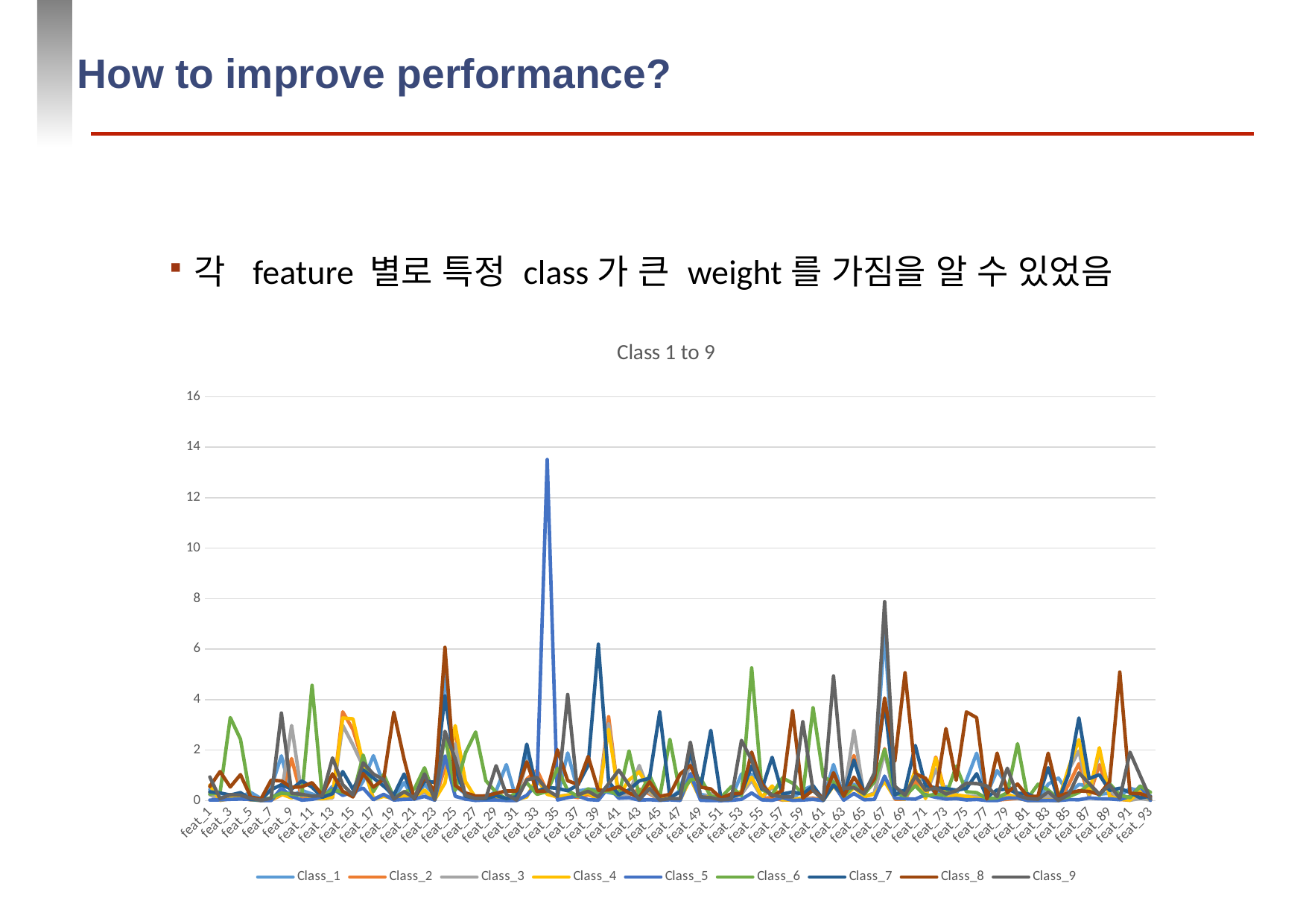

# How to improve performance?
각  feature 별로 특정 class가 큰 weight를 가짐을 알 수 있었음

### Chart: Class 1 to 9

| Category | Class_1 | Class_2 | Class_3 | Class_4 | Class_5 | Class_6 | Class_7 | Class_8 | Class_9 |
|---|---|---|---|---|---|---|---|---|---|
| feat_1 | 0.44167962674961125 | 0.33134846793201855 | 0.24162918540729642 | 0.6105536975102194 | 0.02446148229280759 | 0.26360099044923946 | 0.349771046143008 | 0.5581285444234406 | 0.9376387487386477 |
| feat_2 | 0.1290824261275272 | 0.015010544597444483 | 0.03123438280859571 | 0.013006317354143442 | 0.03176341730558598 | 0.31064732932437217 | 0.30644593166607964 | 1.1530009451795842 | 0.07971745711402627 |
| feat_3 | 0.16537065837221357 | 0.08578340156308151 | 0.09807596201899053 | 0.08992939427722038 | 0.05366922234392114 | 3.2901308807923604 | 0.2226135963367383 | 0.541351606805293 | 0.2391523713420787 |
| feat_4 | 0.15966822187662005 | 0.09397097134350575 | 0.10269865067466269 | 0.12040133779264213 | 0.0638919313618109 | 2.43155288291475 | 0.31877421627333574 | 1.030482041587902 | 0.21533804238143295 |
| feat_5 | 0.32711249351995864 | 0.03380473886614564 | 0.03885557221389306 | 0.05351170568561873 | 0.05074844833880979 | 0.053555005305978065 | 0.04896090172595984 | 0.1495746691871456 | 0.09364278506559033 |
| feat_6 | 0.08501814411612235 | 0.012777571020965143 | 0.0123688155922039 | 0.013006317354143442 | 0.0054764512595837905 | 0.024266006367173684 | 0.03768932722789716 | 0.06415406427221172 | 0.015741675075681135 |
| feat_7 | 0.5132192846034216 | 0.022081627589629095 | 0.03885557221389306 | 0.03307320698625047 | 0.0036509675063891942 | 0.11736823487796251 | 0.43395561817541395 | 0.8125 | 0.0932391523713421 |
| feat_8 | 1.7760497667185071 | 0.2249100607865029 | 0.2572463768115941 | 0.2567818654775177 | 0.4914202263599855 | 0.3005305978068625 | 0.6305036984853822 | 0.781663516068053 | 3.468819374369324 |
| feat_9 | 0.17729393468118199 | 1.6659223421411733 | 2.9760119940029983 | 0.11148272017837237 | 0.17050018254837537 | 0.25348425893172977 | 0.4582599506868616 | 0.5264650283553876 | 0.29263370332996985 |
| feat_10 | 0.40383618455158116 | 0.11735516685274779 | 0.21139430284857574 | 0.28205128205128205 | 0.020080321285140566 | 0.21499823134064386 | 0.7794998238816486 | 0.5499763705103969 | 0.25146316851664985 |
| feat_11 | 0.2664593053395543 | 0.13763801017243524 | 0.17578710644677664 | 0.10219249349684134 | 0.0511135450894487 | 4.566890696851786 | 0.5336386051426557 | 0.7111294896030248 | 0.1782038345105954 |
| feat_12 | 0.11249351995852773 | 0.09620394491998512 | 0.08308345827086457 | 0.07506503158677073 | 0.14311792625045638 | 0.16660771135479308 | 0.13244100035223677 | 0.23511342155009454 | 0.19556004036326943 |
| feat_13 | 0.5707620528771384 | 0.11133854360501177 | 0.11531734132933531 | 0.14864362690449648 | 0.47791164658634533 | 0.43070392642377076 | 0.2761535752025361 | 1.0604914933837428 | 1.6924318869828459 |
| feat_14 | 0.3530326594090203 | 3.5169333829549685 | 2.9801349325337334 | 3.275733927907841 | 0.20810514786418405 | 0.3398655818889283 | 1.1521662557238461 | 0.37216446124763713 | 0.634510595358224 |
| feat_15 | 0.16277864178330742 | 2.815655625852871 | 2.211019490254872 | 3.238944630248978 | 0.3329682365826945 | 0.19717014503006722 | 0.45332863684395924 | 0.1486294896030246 | 0.22421796165489408 |
| feat_16 | 0.767236910316226 | 1.5136459496340404 | 1.355947026486757 | 1.4611668524712 | 0.49507119386637466 | 1.8033958259639193 | 1.2155688622754488 | 1.0708884688090738 | 1.4998990918264377 |
| feat_17 | 1.782270606531882 | 0.05836744820741843 | 0.07158920539730135 | 0.055741360089186176 | 0.03797006206644762 | 0.36236292889989397 | 0.8989080662205002 | 0.5380434782608696 | 1.053481331987891 |
| feat_18 | 0.6345256609642301 | 0.23346979282967376 | 0.2188905547226387 | 0.1690821256038647 | 0.24972617743702086 | 1.0424478245489923 | 0.5741458259950687 | 0.8543241965973536 | 0.8337033299697275 |
| feat_19 | 0.10057024364955938 | 0.03448703634784766 | 0.07921039480259873 | 0.09067261241174283 | 0.024826579043446508 | 0.13003183586841174 | 0.22437477985206059 | 3.5036625708884688 | 0.06296670030272454 |
| feat_20 | 0.7138413685847591 | 0.1245503039325146 | 0.19277861069465266 | 0.2062430323299889 | 0.051843738590726544 | 0.3431906614785992 | 1.0542444522719268 | 1.6472117202268433 | 0.35640766902119075 |
| feat_21 | 0.052358735095904614 | 0.17249720878302943 | 0.16204397801099454 | 0.1285767372723894 | 0.06316173786053306 | 0.4582950123806155 | 0.07678760126805213 | 0.08022211720226843 | 0.1112008072653885 |
| feat_22 | 0.6417833074131677 | 0.37309266840342387 | 0.3277111444277861 | 0.4228911185432924 | 0.1657539247900694 | 1.302865228157057 | 0.7724550898203593 | 0.9275756143667296 | 1.0577194752774972 |
| feat_23 | 0.22498703991705546 | 0.028594467187693835 | 0.07396301849075462 | 0.04087699739873654 | 0.017524644030668127 | 0.13837990802971345 | 0.7263120817189149 | 0.35432419659735354 | 0.031685166498486385 |
| feat_24 | 5.1503369621565565 | 1.302940081875698 | 1.6336831584207898 | 0.7004830917874394 | 1.7681635633442863 | 2.5532366466218606 | 4.145825995068686 | 6.072306238185254 | 2.7440968718466205 |
| feat_25 | 0.5894245723172628 | 2.7729810197246 | 2.2508745627186406 | 2.9710144927536226 | 0.17159547280029214 | 0.40084895649097985 | 1.2810848890454383 | 0.6039697542533082 | 1.6577194752774973 |
| feat_26 | 0.26075686884396065 | 0.055204068974072686 | 0.05034982508745627 | 0.7577108881456709 | 0.0638919313618109 | 1.8880792359391578 | 0.17541387812610076 | 0.30871928166351614 | 0.20887991927346114 |
| feat_27 | 0.08035251425609123 | 0.06971839722118847 | 0.10557221389305349 | 0.106280193236715 | 0.008032128514056224 | 2.719702865228157 | 0.095103909827404 | 0.1825378071833649 | 0.08375378405650856 |
| feat_28 | 0.10108864696734059 | 0.0377124426249845 | 0.03248375812093954 | 0.045336306205871424 | 0.030303030303030307 | 0.7910152104704635 | 0.07678760126805213 | 0.19068998109640833 | 0.10211907164480322 |
| feat_29 | 0.3841368584758943 | 0.05712690733159658 | 0.07483758120939533 | 0.06874767744332963 | 0.027017159547280033 | 0.32925362575168027 | 0.19866150052835505 | 0.2920604914933838 | 1.383249243188698 |
| feat_30 | 1.4287195438050804 | 0.023694330728197495 | 0.0399800099950025 | 0.02266815310293571 | 0.006936838262139469 | 0.07244428723027944 | 0.08594575554772807 | 0.38516068052930064 | 0.24924318869828463 |
| feat_31 | 0.023846552617936754 | 0.02338419550924203 | 0.04097951024487755 | 0.037160906726124134 | 0.0043811610076670325 | 0.32338167668906986 | 0.15357520253610432 | 0.38008034026465043 | 0.022805247225025246 |
| feat_32 | 1.9709694142042509 | 0.8541123930033495 | 1.578210894552724 | 0.147900408769974 | 0.2124863088718511 | 0.7083126989741777 | 2.2384642479746395 | 1.5343809073724008 | 0.817356205852674 |
| feat_33 | 0.3053395541731468 | 1.2068601910432948 | 0.8253373313343327 | 0.9018952062430325 | 0.6622855056589998 | 0.24945171559957555 | 0.3740753786544559 | 0.36129489603024584 | 0.9202825428859737 |
| feat_34 | 0.378952825298082 | 0.3552288797915892 | 0.3005997001499251 | 0.24934968413229291 | 13.510405257393211 | 0.3658295012380617 | 0.5248326875660444 | 0.38953213610586024 | 0.4165489404641776 |
| feat_35 | 0.1477449455676517 | 0.11270313856841584 | 0.1687906046976512 | 0.14938684503901895 | 0.026286966046002194 | 1.2766890696851787 | 0.48643888693201837 | 2.0135869565217392 | 0.16750756811301715 |
| feat_36 | 1.8890616899948158 | 0.19811437786875077 | 0.22151424287856075 | 0.21962095875139356 | 0.12157721796276014 | 0.40417403608065094 | 0.3938006340260656 | 0.7896975425330816 | 4.203229061553987 |
| feat_37 | 0.3841368584758943 | 0.12486043915147003 | 0.2300099950024988 | 0.2066146413972501 | 0.1796276013143483 | 0.1698620445702158 | 0.6188798872842551 | 0.6362240075614368 | 0.22744702320887988 |
| feat_38 | 0.4489372731985485 | 0.2366951991068106 | 0.40242378810594714 | 0.2969156447417317 | 0.042351223074114645 | 0.4679872656526354 | 1.3980274744628391 | 1.7469281663516067 | 0.36992936427850664 |
| feat_39 | 0.4447900466562985 | 0.09781664805855354 | 0.14167916041979015 | 0.06094388703084356 | 0.018619934282584884 | 0.31864166961443235 | 6.194082423388516 | 0.4081994328922496 | 0.1451059535822402 |
| feat_40 | 0.31726283048211507 | 3.324215357896043 | 3.0397301349325336 | 2.8268301746562607 | 0.5279299014238775 | 0.39398655818889294 | 0.7643536456498768 | 0.42793005671077505 | 0.6738647830474268 |
| feat_41 | 0.25246241575946093 | 0.11723111276516562 | 0.15742128935532243 | 0.18691936083240443 | 0.0956553486673969 | 0.2158471878316237 | 0.23318069742867203 | 0.5534026465028355 | 1.206659939455096 |
| feat_42 | 0.359253499222395 | 0.21188438159037346 | 0.23413293353323342 | 0.8201412114455595 | 0.11610076670317636 | 1.9681641315882563 | 0.4265586474110603 | 0.30446597353497173 | 0.6207870837537842 |
| feat_43 | 0.04510108864696733 | 0.45757350204689246 | 1.3931784107946028 | 1.1438127090301002 | 0.0208105147864184 | 0.19037849310222854 | 0.7840789010214866 | 0.12724480151228737 | 0.03471241170534813 |
| feat_44 | 0.6319336443753241 | 0.2677087210023571 | 0.31321839080459773 | 0.43924191750278707 | 0.03797006206644762 | 1.0024761230986914 | 0.8820007044734063 | 0.746691871455577 | 0.48052472250252276 |
| feat_45 | 0.10368066355624676 | 0.03703014514328248 | 0.039855072463768126 | 0.0315867707172055 | 0.010587805768528663 | 0.13859214715245846 | 3.513561113067982 | 0.17166824196597355 | 0.02381432896064581 |
| feat_46 | 0.08657335406946606 | 0.07647934499441757 | 0.08845577211394304 | 0.10107766629505759 | 0.033588901058780575 | 2.4302087018040326 | 0.11799929552659388 | 0.24810964083175804 | 0.08657921291624622 |
| feat_47 | 0.41524105754276824 | 0.023756357771988583 | 0.027486256871564224 | 0.016350798959494612 | 0.008032128514056224 | 0.26211531659002474 | 0.3451919690031701 | 1.0537570888468812 | 0.07568113017154389 |
| feat_48 | 2.0031104199066876 | 2.253814663193152 | 1.5452273863068466 | 0.8833147528799703 | 1.0664476086162835 | 0.8215068977714892 | 1.885875308207115 | 1.3900047258979207 | 2.3154389505549946 |
| feat_49 | 0.24261275272161742 | 0.06370177397345242 | 0.07946026986506748 | 0.04756596060943888 | 0.012413289521723256 | 0.8826317651220373 | 0.5181401902078195 | 0.5381616257088847 | 0.15297679112008075 |
| feat_50 | 0.18558838776568173 | 0.12411611462597692 | 0.2854822588705648 | 0.19360832404310666 | 0.005111354508944871 | 0.1729041386628936 | 2.786192321239873 | 0.4649102079395086 | 0.12068617558022203 |
| feat_51 | 0.12286158631415242 | 0.0027912169705991813 | 0.00399800099950025 | 0.0022296544035674474 | 0.0007301935012778389 | 0.12599929253625758 | 0.06410707995773163 | 0.10184310018903592 | 0.030474268415741683 |
| feat_52 | 0.06998444790046658 | 0.0709589380970103 | 0.0947026486756622 | 0.11928651059085842 | 0.01168309602044542 | 0.5528829147506189 | 0.13561113067981684 | 0.27020321361058597 | 0.06720484359233098 |
| feat_53 | 1.0590979782270606 | 0.2598312864408882 | 0.25924537731134434 | 0.3857302118171683 | 0.052939028842643315 | 0.19653342766183235 | 0.29482212046495254 | 0.28638941398865797 | 2.386478304742684 |
| feat_54 | 1.0368066355624674 | 0.8719141545713932 | 0.8078460769615193 | 0.9241917502787069 | 0.30339539978094204 | 5.25603112840467 | 1.379358929200423 | 1.9213137996219283 | 1.5997981836528758 |
| feat_55 | 0.7480559875583206 | 0.09701029648926933 | 0.11644177911044476 | 0.15161649944258643 | 0.0321285140562249 | 0.4348072161301733 | 0.45579429376541036 | 0.6548913043478262 | 0.5198789101917256 |
| feat_56 | 0.08761016070502853 | 0.11847165364098748 | 0.5306096951524237 | 0.5811965811965811 | 0.010587805768528663 | 0.24386275203395827 | 1.7160972173300455 | 0.17237712665406427 | 0.2219979818365288 |
| feat_57 | 0.29497148781752214 | 0.02133730306413597 | 0.022613693153423296 | 0.03641768859160163 | 0.11464037970062066 | 0.897771489211178 | 0.2638252905952801 | 0.4073724007561437 | 0.14813319878910194 |
| feat_58 | 0.10264385692068433 | 0.038146631931522144 | 0.07783608195902052 | 0.028242289111854335 | 0.01168309602044542 | 0.6935974531305271 | 0.3437830221909123 | 3.5582466918714557 | 0.15095862764883955 |
| feat_59 | 0.4219803006739244 | 0.08733407765785883 | 0.09557721139430286 | 0.1125975473801561 | 0.025556772544724354 | 0.255535903784931 | 0.25642831983092645 | 0.10207939508506615 | 3.1245206861755808 |
| feat_60 | 0.5972006220839815 | 0.10178637886118351 | 0.05709645177411296 | 0.43292456335934615 | 0.0511135450894487 | 3.676759816059427 | 0.5850651637900667 | 0.41824196597353497 | 0.4042381432896065 |
| feat_61 | 0.04043545878693624 | 0.01209527353926312 | 0.014492753623188408 | 0.008918617614269791 | 0.0036509675063891942 | 0.948425893172975 | 0.027826699542092288 | 0.09168241965973534 | 0.030474268415741683 |
| feat_62 | 1.4292379471228616 | 0.9204813298598188 | 0.8363318340829585 | 0.5834262356001485 | 0.6502373128879153 | 0.7284046692607004 | 0.6121873899260302 | 1.1063327032136105 | 4.933198789101918 |
| feat_63 | 0.13634007257646452 | 0.10997394864160775 | 0.14042978510744633 | 0.10590858416945372 | 0.0208105147864184 | 0.1716307039264238 | 0.22155688622754488 | 0.17485822306238188 | 0.48335015136226045 |
| feat_64 | 0.6500777604976672 | 1.7884877806723731 | 2.7796101949025487 | 0.5247120029728727 | 0.28221978824388466 | 0.5825963919349131 | 1.6097217330045788 | 0.9313563327032135 | 0.5164480322906156 |
| feat_65 | 0.3670295489891136 | 0.1586031509738246 | 0.16029485257371318 | 0.15607580824972128 | 0.03650967506389194 | 0.2525645560665015 | 0.3092638252905953 | 0.3364839319470701 | 0.27991927346115036 |
| feat_66 | 0.877656817003629 | 0.2862548070958939 | 0.29910044977511246 | 0.26086956521739135 | 0.05038335158817087 | 0.7463742483197737 | 0.8717858400845371 | 0.8724007561436674 | 1.094853683148335 |
| feat_67 | 6.68118195956454 | 2.0600421783897778 | 1.9219140429785107 | 0.7558528428093646 | 0.9707922599488866 | 2.0237000353731873 | 3.889749911940824 | 4.066517013232513 | 7.8825428859737645 |
| feat_68 | 0.47744945567651625 | 0.059607989083240304 | 0.10994502748625691 | 0.10144927536231886 | 0.10076670317634175 | 0.2977714892111779 | 0.2342374075378655 | 1.5695888468809076 | 0.5735620585267406 |
| feat_69 | 0.3535510627268014 | 0.05681677211264112 | 0.06096951524237881 | 0.05945745076179859 | 0.07959109163928442 | 0.18542624690484616 | 0.42233180697428685 | 5.062145557655952 | 0.21412714429868818 |
| feat_70 | 0.9082426127527217 | 0.7588388537402307 | 1.180784607696152 | 1.2159048680787812 | 0.060606060606060615 | 0.585638486027591 | 2.184924269108841 | 1.0695888468809076 | 0.975782038345106 |
| feat_71 | 0.8040435458786935 | 0.11369557126907334 | 0.20914542728635685 | 0.0821256038647343 | 0.23621759766338082 | 0.1853555005305978 | 0.5875308207115181 | 0.8876417769376181 | 0.4096871846619577 |
| feat_72 | 0.2628304821150856 | 1.7259645205309513 | 1.2495002498750623 | 1.689706428836864 | 0.13070463672873311 | 0.25532366466218614 | 0.5072208524128216 | 0.2809546313799623 | 0.4984863773965693 |
| feat_73 | 0.5546915500259203 | 0.1943927552412852 | 0.26799100449775115 | 0.0966183574879227 | 0.06279664110989414 | 0.20912628227803326 | 0.4790419161676647 | 2.853969754253308 | 0.2663975782038346 |
| feat_74 | 0.3079315707620529 | 0.2259645205309515 | 0.1962768615692154 | 0.22853957636566333 | 0.08251186564439576 | 1.3637778563848604 | 0.4170482564283198 | 0.8071833648393194 | 0.39112008072653887 |
| feat_75 | 0.8040435458786935 | 0.11909192407889842 | 0.17666166916541728 | 0.16982534373838723 | 0.028477546549835715 | 0.3529536611248675 | 0.48256428319830935 | 3.5164224952741012 | 0.6926337033299698 |
| feat_76 | 1.8786936236391911 | 0.1412355787123186 | 0.16679160419790107 | 0.09513192121887774 | 0.04709748083242062 | 0.3182879377431907 | 1.0679816836914404 | 3.2849716446124777 | 0.677497477295661 |
| feat_77 | 0.2540176257128046 | 0.11450192283835753 | 0.02998500749625188 | 0.03827573392790785 | 0.00584154801022271 | 0.08482490272373545 | 0.13349771046143014 | 0.06309073724007563 | 0.5808274470232089 |
| feat_78 | 1.1907724209434942 | 0.023570276640615312 | 0.055222388805597204 | 0.027127461910070604 | 0.0018254837531945967 | 0.10788822072868767 | 0.4262064107079958 | 1.8822069943289228 | 0.16347124117053485 |
| feat_79 | 0.607568688439606 | 0.056692718025058916 | 0.08570714642678662 | 0.2590115198810851 | 0.10806863818912012 | 0.31623629288998945 | 0.45896442409299054 | 0.31793478260869573 | 1.2839556004036328 |
| feat_80 | 0.2037325038880249 | 0.09545962039449203 | 0.16741629185407303 | 0.10553697510219251 | 0.10551296093464768 | 2.2549699327909445 | 0.29764001408946816 | 0.6600897920604917 | 0.2106962663975782 |
| feat_81 | 0.27319854847071023 | 0.01631311251705744 | 0.024612693653173416 | 0.012634708286882203 | 0.0043811610076670325 | 0.09324372125928546 | 0.2638252905952801 | 0.15985349716446132 | 0.08113017154389505 |
| feat_82 | 0.05184033177812338 | 0.013397841458876071 | 0.014867566216891556 | 0.00966183574879227 | 0.003285870755750275 | 0.650866643084542 | 0.07150405072208524 | 0.1746219281663516 | 0.05671039354187691 |
| feat_83 | 0.6500777604976672 | 0.045279741967497816 | 0.17266366816591705 | 0.025269416573764407 | 0.009127418765972983 | 0.42129465864874427 | 1.3053892215568863 | 1.8794896030245745 | 0.3447023208879919 |
| feat_84 | 0.8963193364437534 | 0.0034114874085101107 | 0.002998500749625188 | 0.0029728725380899295 | 0.0021905805038335163 | 0.06487442518570924 | 0.009158154279675946 | 0.18501890359168244 | 0.009485368314833502 |
| feat_85 | 0.2918610679108347 | 0.6340404416325519 | 1.211894052973513 | 1.2984020810107768 | 0.04016064257028111 | 0.15380261761584718 | 1.0440295878830574 | 0.30115784499054826 | 0.23451059535822405 |
| feat_86 | 0.640746500777605 | 1.4635280982508372 | 1.973263368315842 | 2.415458937198067 | 0.03687477181453086 | 0.3236646621860631 | 3.2743923916872144 | 0.3890595463137997 | 1.0986881937436934 |
| feat_87 | 0.5800933125972005 | 0.16858950502419054 | 0.16791604197901053 | 0.25418060200668896 | 0.1058780576852866 | 0.6553236646621863 | 0.8738992603029236 | 0.36259451795841213 | 0.6829465186680123 |
| feat_88 | 0.2576464489372732 | 1.4250713311003598 | 1.9472763618190905 | 2.0962467484206613 | 0.07776560788608983 | 0.2079235939158118 | 1.026769989432899 | 0.24846408317580346 | 0.2561049445005045 |
| feat_89 | 0.29134266459305347 | 0.23818384815779683 | 0.4002998500749625 | 0.16202155332590115 | 0.06863818912011684 | 0.6761938450654406 | 0.40683339203945057 | 0.7470463137996219 | 0.6175580221997984 |
| feat_90 | 0.18144116122343187 | 0.052040689740726974 | 0.08758120939530235 | 0.054998141954663717 | 0.03833515881708653 | 0.2229925716307039 | 0.4913702007749209 | 5.094517958412096 | 0.093037336024218 |
| feat_91 | 0.489891135303266 | 0.015382706860191041 | 0.01736631684157921 | 0.026012634708286884 | 0.167579408543264 | 0.11743898125221083 | 0.3219443466009158 | 0.2901701323251418 | 1.9178607467204842 |
| feat_92 | 0.3758424053913946 | 0.23961047016499196 | 0.0885807096451774 | 0.35897435897435903 | 0.5772179627601315 | 0.5760169791298195 | 0.10954561465304687 | 0.27658317580340275 | 0.9854692230070634 |
| feat_93 | 0.104199066874028 | 0.030269197370053354 | 0.027736131934032984 | 0.025269416573764407 | 0.012413289521723256 | 0.33137601697912994 | 0.17999295526593873 | 0.14685727788279776 | 0.07144298688193745 |